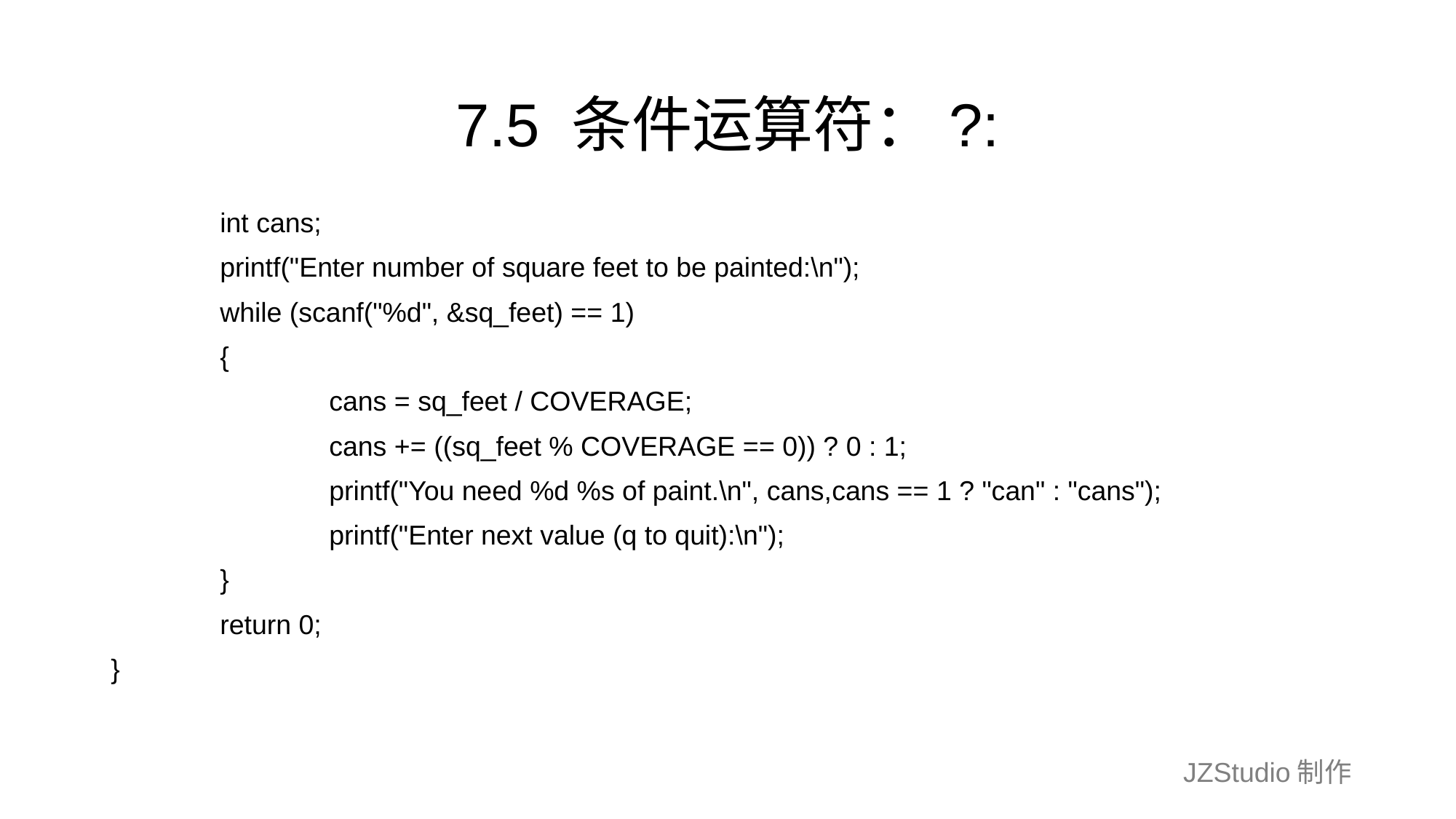

# 7.5 条件运算符：?:
	int cans;
	printf("Enter number of square feet to be painted:\n");
	while (scanf("%d", &sq_feet) == 1)
	{
		cans = sq_feet / COVERAGE;
		cans += ((sq_feet % COVERAGE == 0)) ? 0 : 1;
		printf("You need %d %s of paint.\n", cans,cans == 1 ? "can" : "cans");
		printf("Enter next value (q to quit):\n");
	}
	return 0;
}